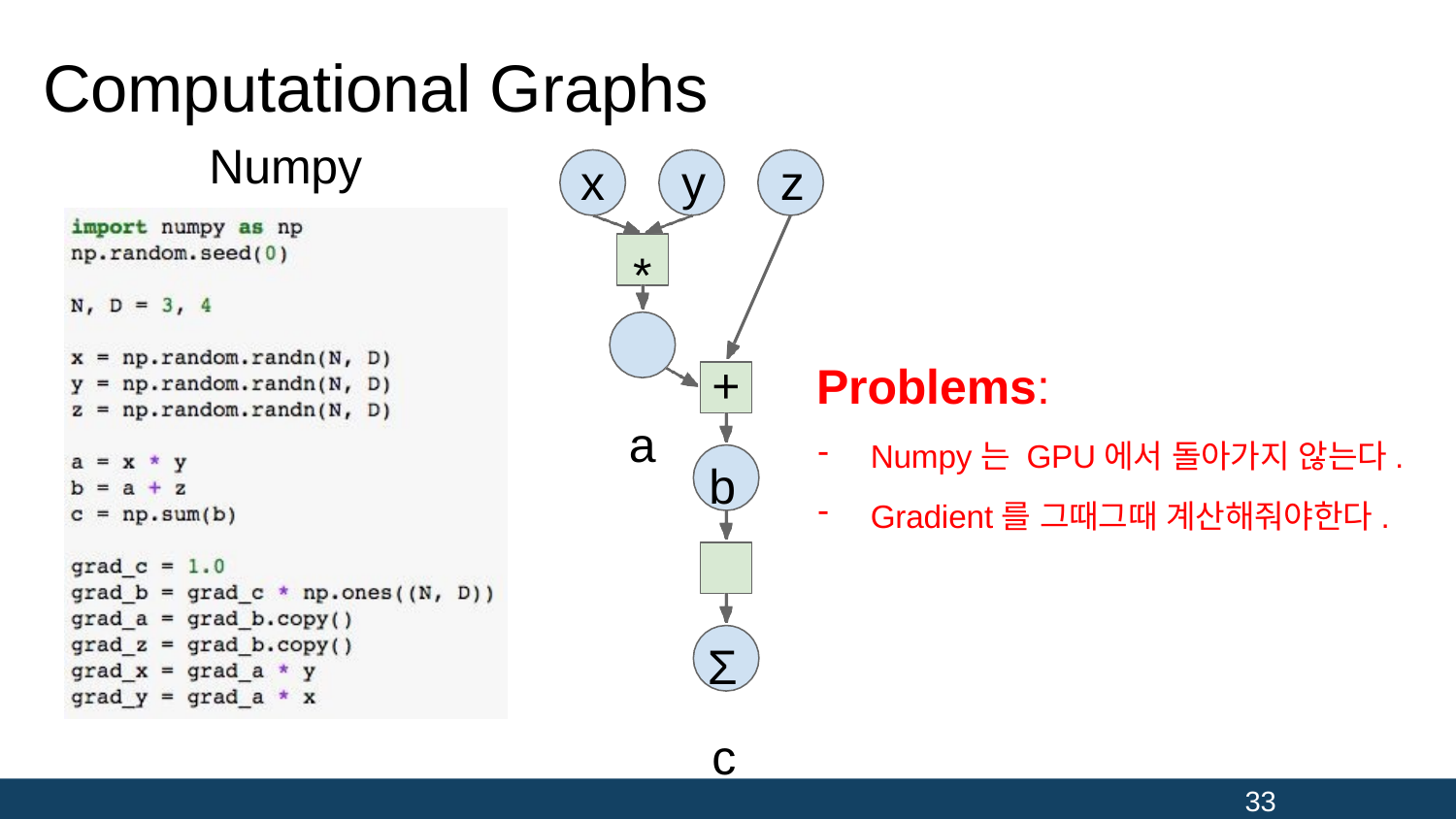

Computational Graphs
Numpy

x	y	z

*  a

Problems:
+
Numpy는 GPU에서 돌아가지 않는다.
Gradient를 그때그때 계산해줘야한다.
b  Σ
c